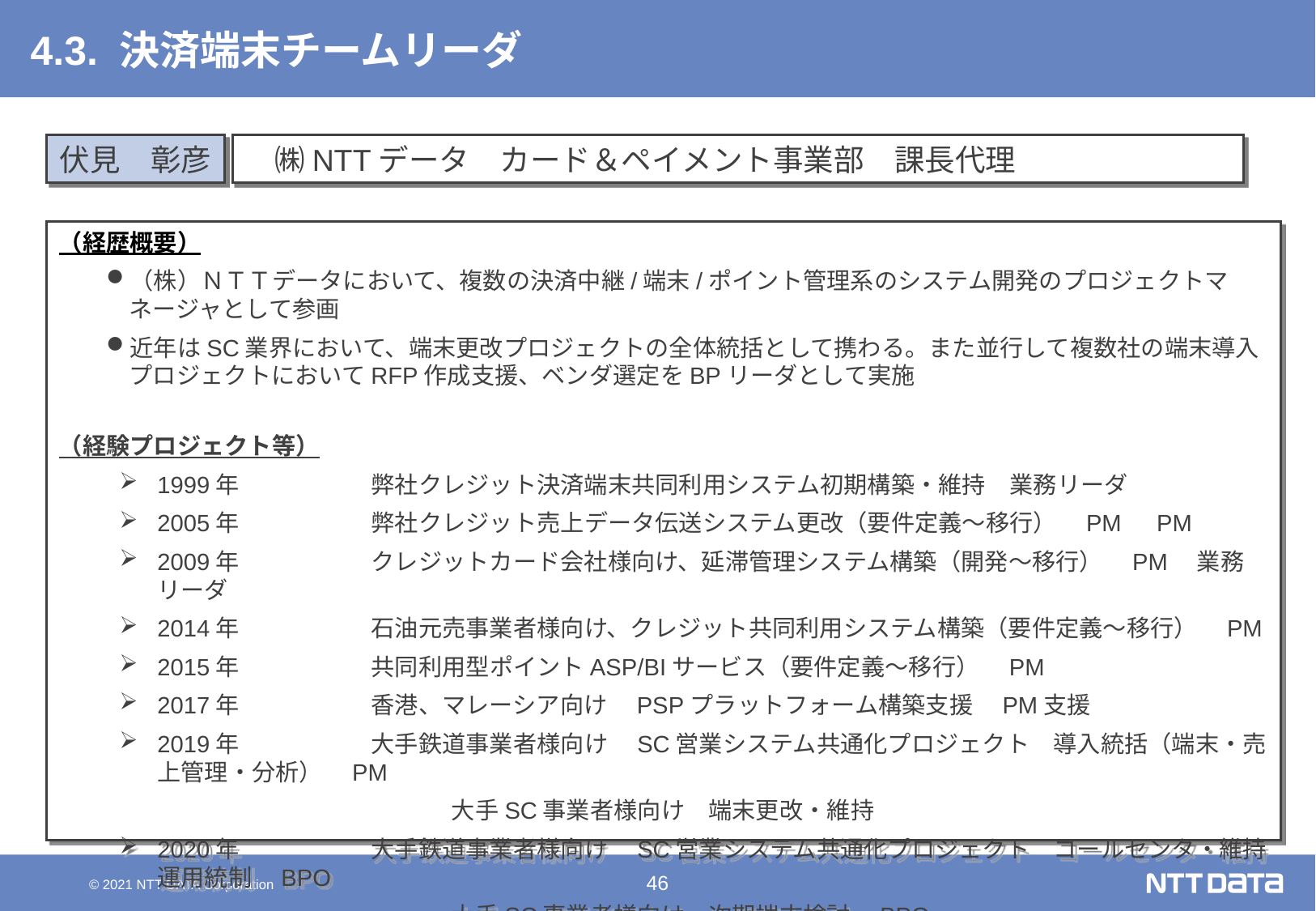

# 4.3. 決済端末チームリーダ
伏見　彰彦
　㈱NTTデータ　カード＆ペイメント事業部　課長代理
（経歴概要）
（株）ＮＴＴデータにおいて、複数の決済中継/端末/ポイント管理系のシステム開発のプロジェクトマネージャとして参画
近年はSC業界において、端末更改プロジェクトの全体統括として携わる。また並行して複数社の端末導入プロジェクトにおいてRFP作成支援、ベンダ選定をBPリーダとして実施

（経験プロジェクト等）
1999年	弊社クレジット決済端末共同利用システム​初期構築・維持　業務リーダ
2005年	弊社クレジット売上データ伝送システム更改（要件定義～移行）　PM　PM
2009年	クレジットカード会社様向け、延滞管理システム構築（開発～移行）　PM　業務リーダ
2014年	石油元売事業者様向け、クレジット共同利用システム構築（要件定義～移行）　PM
2015年	共同利用型ポイントASP/BIサービス（要件定義～移行）　PM
2017年	香港、マレーシア向け　PSPプラットフォーム構築支援　PM支援​
2019年	大手鉄道事業者様向け　SC営業システム共通化プロジェクト　導入統括（端末・売上管理・分析）　PM
	大手SC事業者様向け　端末更改・維持
2020年	大手鉄道事業者様向け　SC営業システム共通化プロジェクト　コールセンタ・維持運用統制　BPO
	大手SC事業者様向け　次期端末検討　BPO